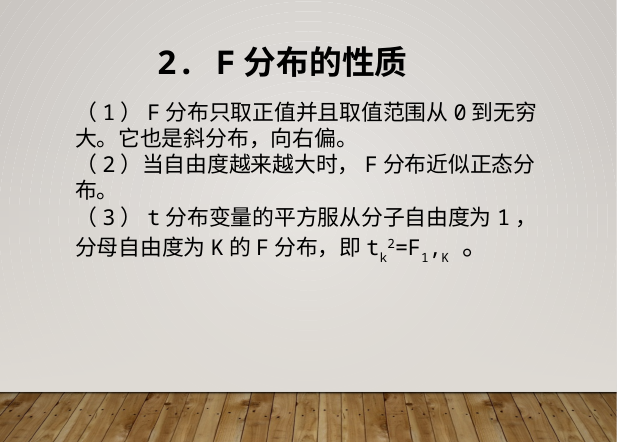

2. F分布的性质
（1）F分布只取正值并且取值范围从0到无穷大。它也是斜分布，向右偏。
（2）当自由度越来越大时，F分布近似正态分布。
（3）t分布变量的平方服从分子自由度为1，分母自由度为K的F分布，即tk2=F1,K 。